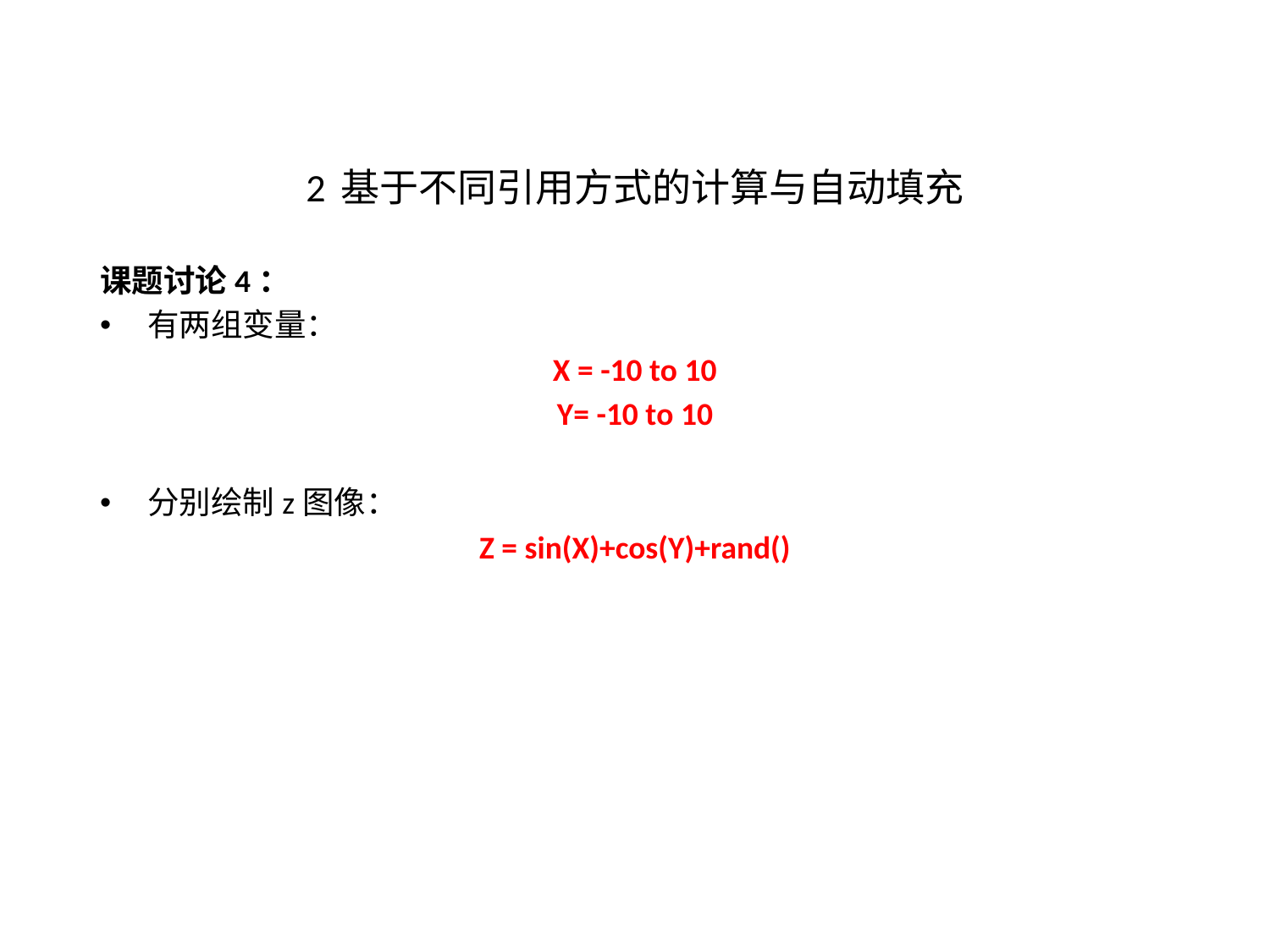

# 2 基于不同引用方式的计算与自动填充
课题讨论4：
有两组变量：
X = -10 to 10
Y= -10 to 10

分别绘制z图像：
Z = sin(X)+cos(Y)+rand()